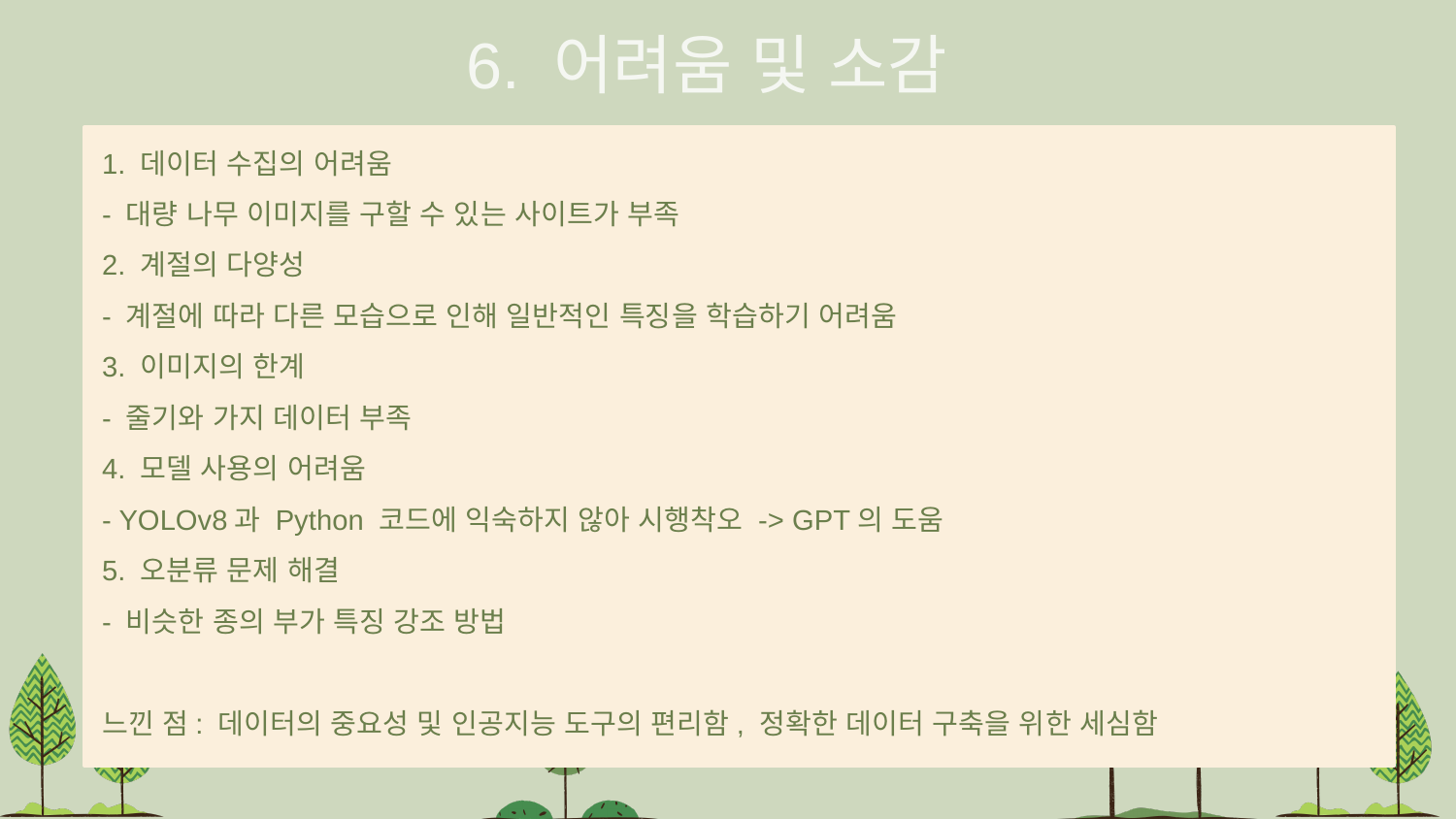

6. 어려움 및 소감

1. 데이터 수집의 어려움
- 대량 나무 이미지를 구할 수 있는 사이트가 부족
2. 계절의 다양성
- 계절에 따라 다른 모습으로 인해 일반적인 특징을 학습하기 어려움
3. 이미지의 한계
- 줄기와 가지 데이터 부족
4. 모델 사용의 어려움
- YOLOv8과 Python 코드에 익숙하지 않아 시행착오 -> GPT의 도움
5. 오분류 문제 해결
- 비슷한 종의 부가 특징 강조 방법

느낀 점: 데이터의 중요성 및 인공지능 도구의 편리함, 정확한 데이터 구축을 위한 세심함